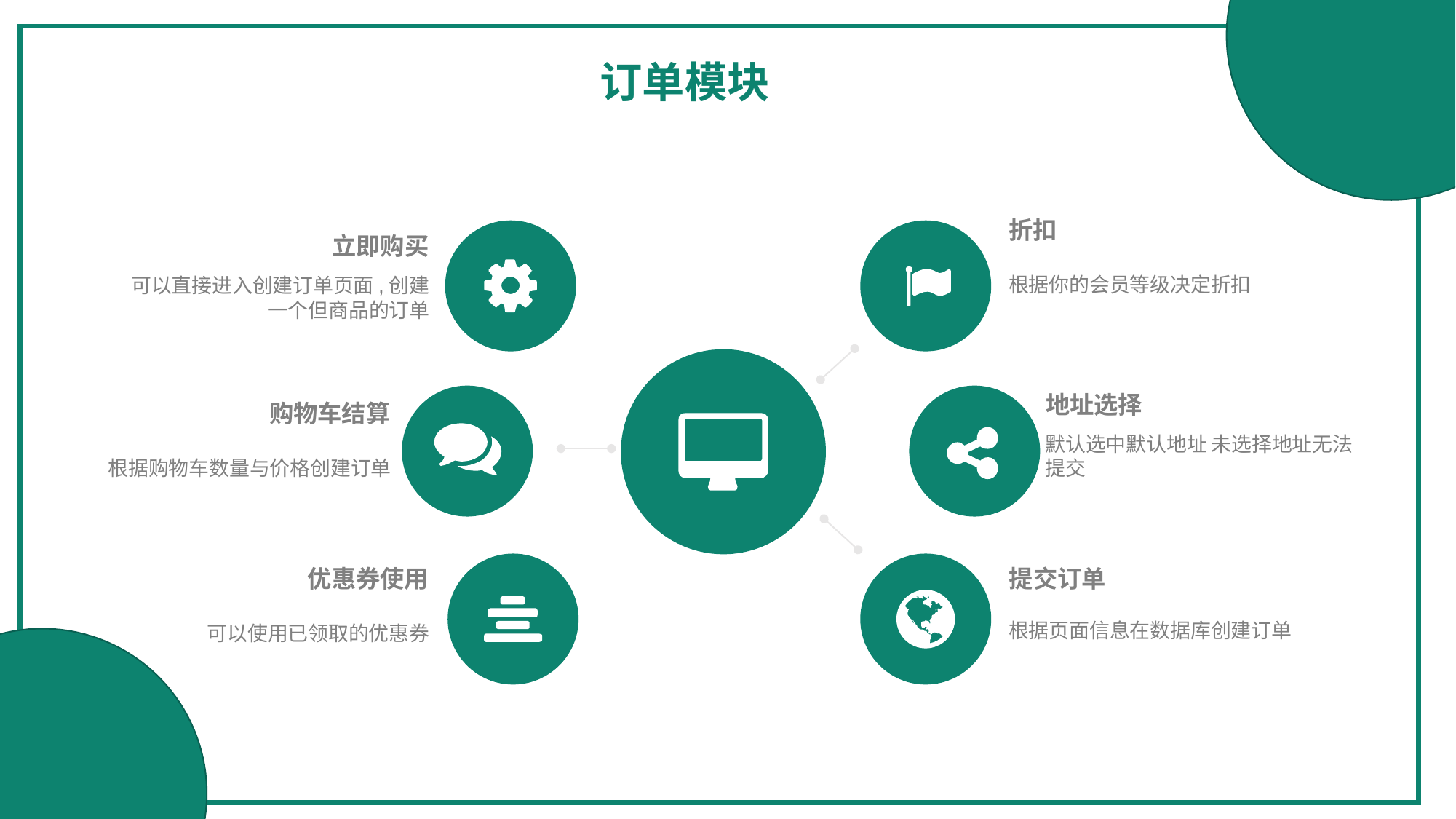

订单模块
折扣
根据你的会员等级决定折扣

立即购买
可以直接进入创建订单页面,创建一个但商品的订单

地址选择
默认选中默认地址 未选择地址无法提交
购物车结算
根据购物车数量与价格创建订单

提交订单
根据页面信息在数据库创建订单
优惠券使用
可以使用已领取的优惠券